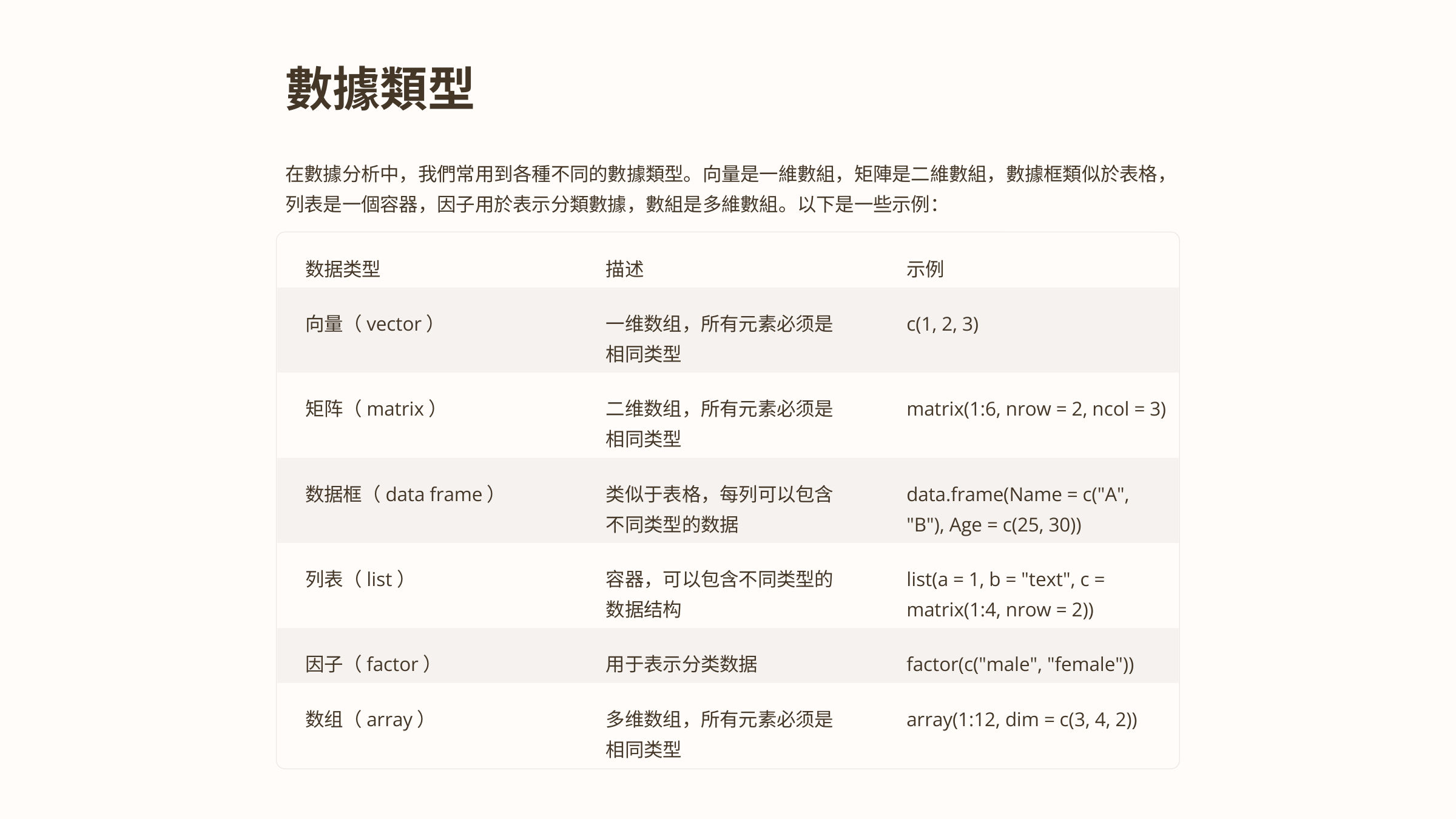

數據類型
在數據分析中，我們常用到各種不同的數據類型。向量是一維數組，矩陣是二維數組，數據框類似於表格，列表是一個容器，因子用於表示分類數據，數組是多維數組。以下是一些示例：

数据类型
描述
示例

一维数组，所有元素必须是相同类型
向量（vector）
c(1, 2, 3)

二维数组，所有元素必须是相同类型
矩阵（matrix）
matrix(1:6, nrow = 2, ncol = 3)

类似于表格，每列可以包含不同类型的数据
data.frame(Name = c("A", "B"), Age = c(25, 30))
数据框（data frame）

容器，可以包含不同类型的数据结构
list(a = 1, b = "text", c = matrix(1:4, nrow = 2))
列表（list）

因子（factor）
用于表示分类数据
factor(c("male", "female"))

多维数组，所有元素必须是相同类型
数组（array）
array(1:12, dim = c(3, 4, 2))